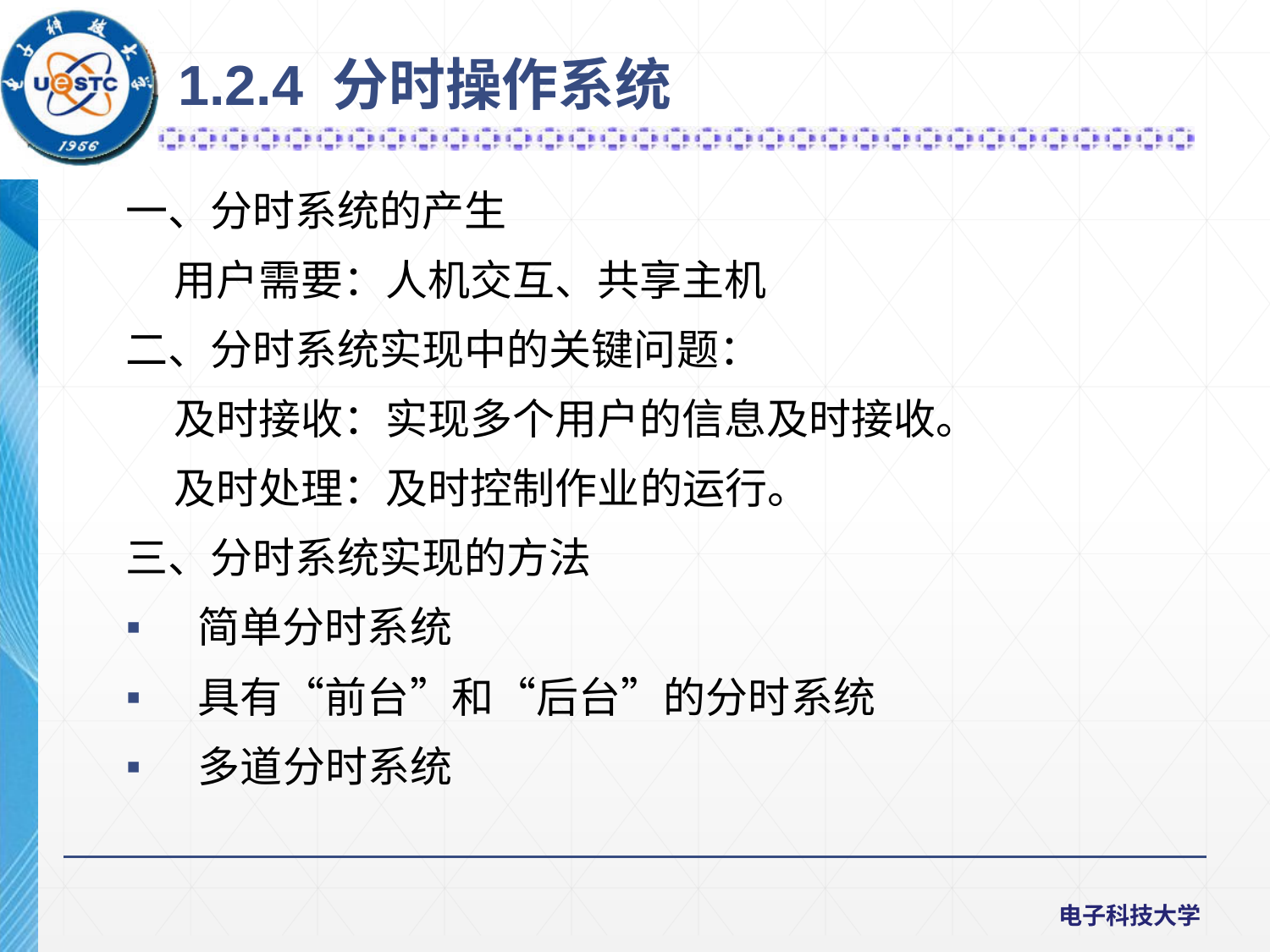

1.2.4 分时操作系统
一、分时系统的产生
    用户需要：人机交互、共享主机
二、分时系统实现中的关键问题：
    及时接收：实现多个用户的信息及时接收。
    及时处理：及时控制作业的运行。
三、分时系统实现的方法
    简单分时系统
    具有“前台”和“后台”的分时系统
    多道分时系统